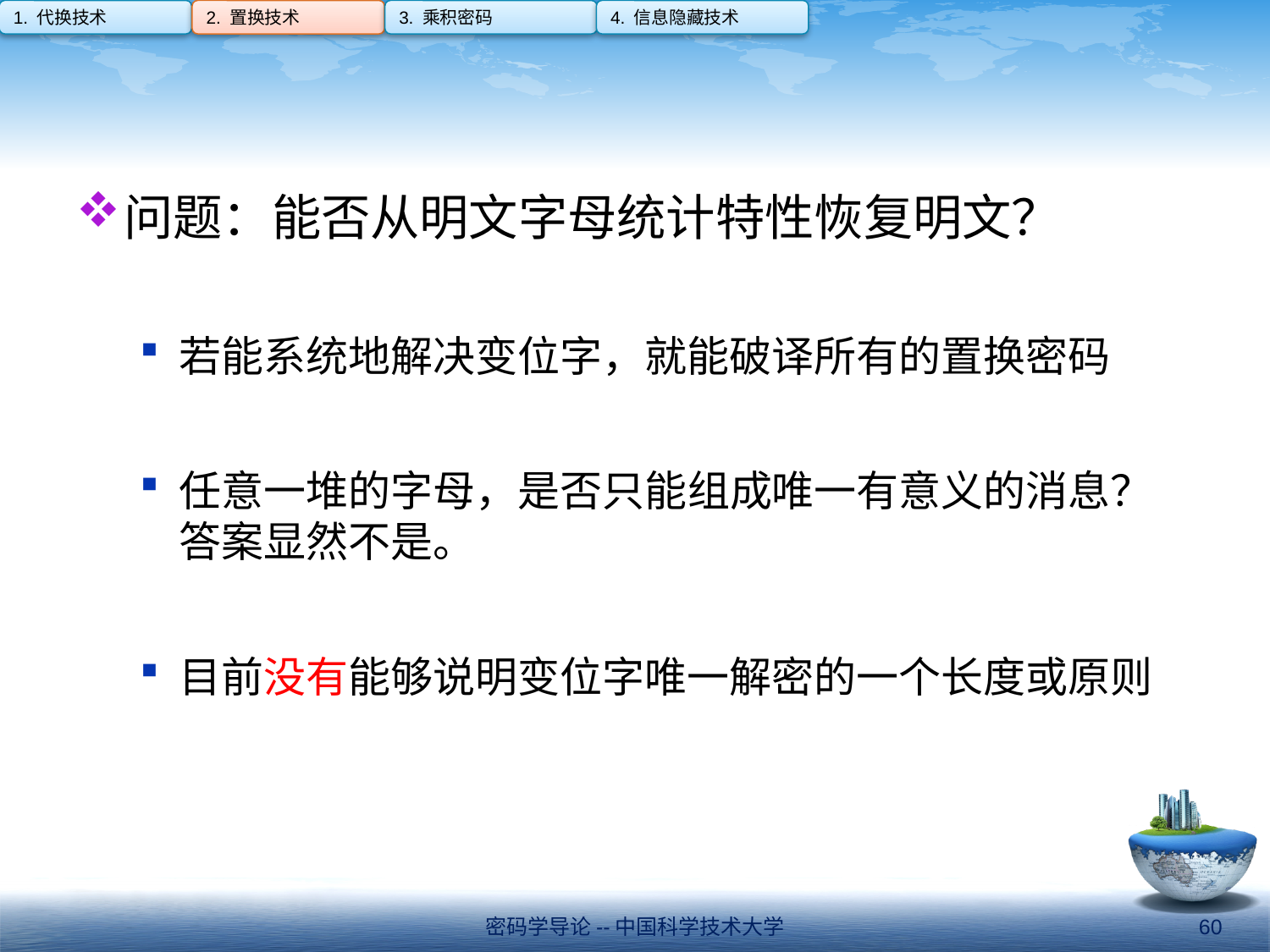

1. 代换技术
2. 置换技术
3. 乘积密码
4. 信息隐藏技术
#
问题：能否从明文字母统计特性恢复明文？

若能系统地解决变位字，就能破译所有的置换密码

任意一堆的字母，是否只能组成唯一有意义的消息？答案显然不是。

目前没有能够说明变位字唯一解密的一个长度或原则
密码学导论--中国科学技术大学
60